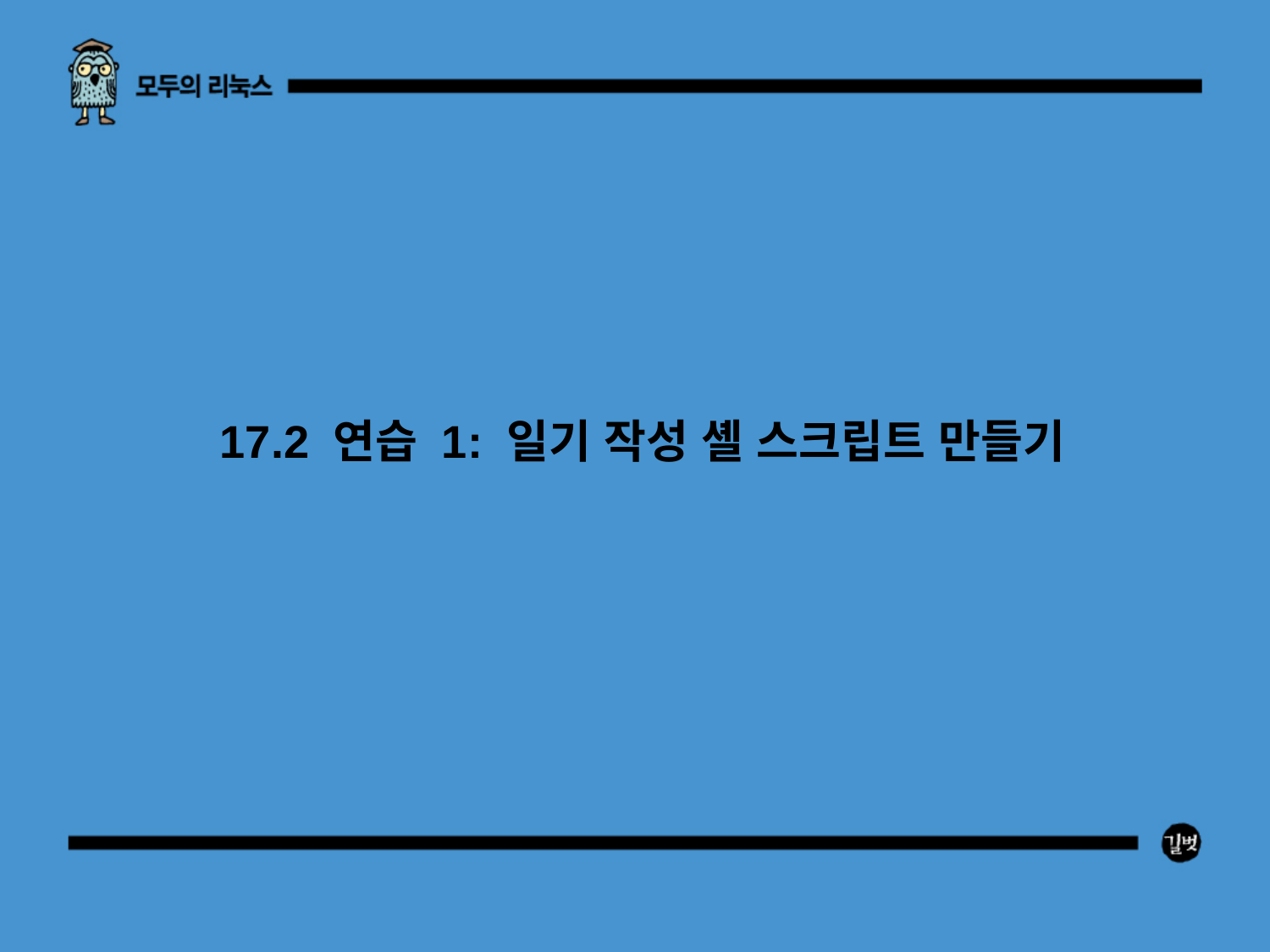

17.2 연습 1: 일기 작성 셸 스크립트 만들기